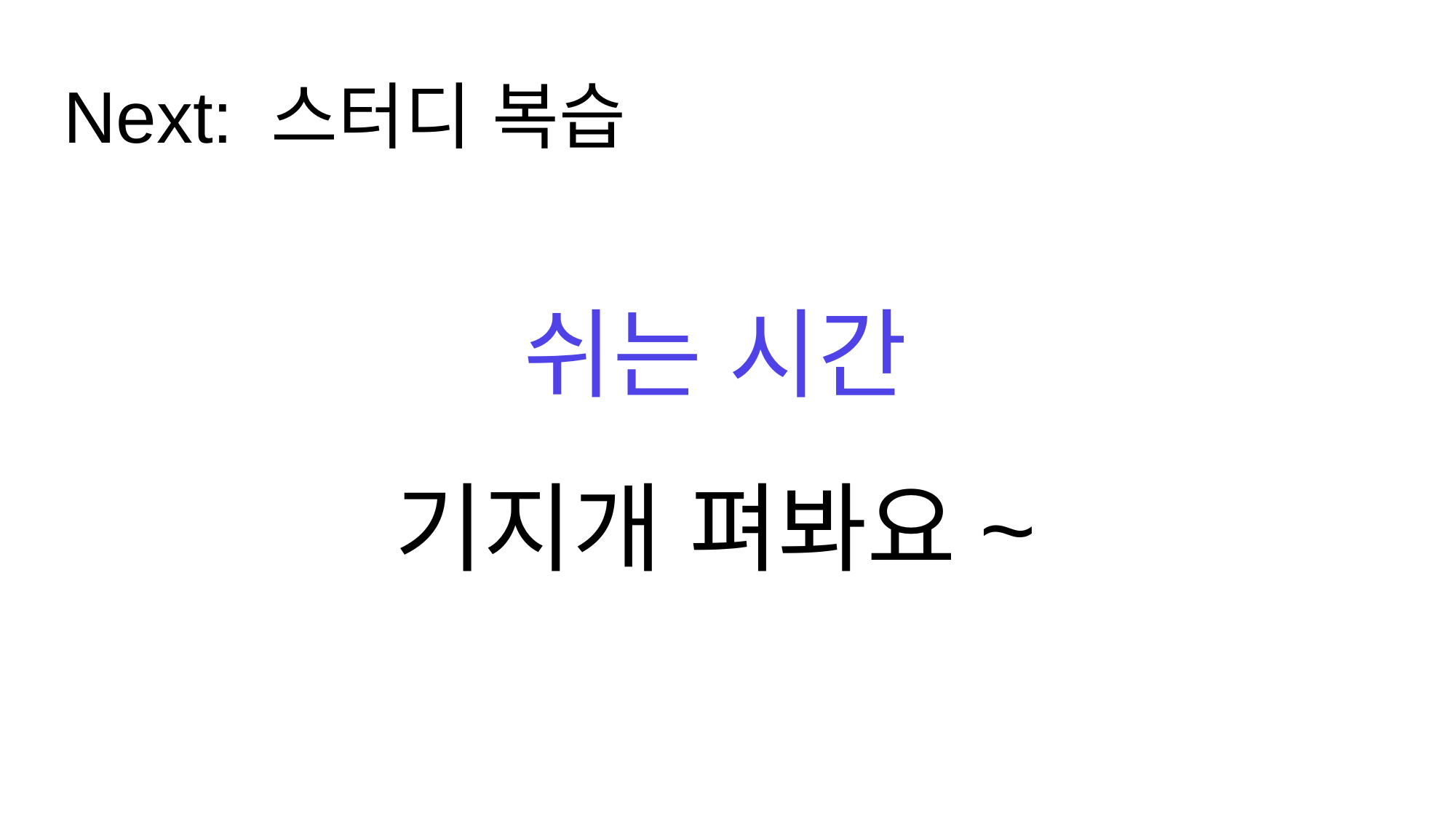

Next: 스터디 복습
쉬는 시간
기지개 펴봐요~